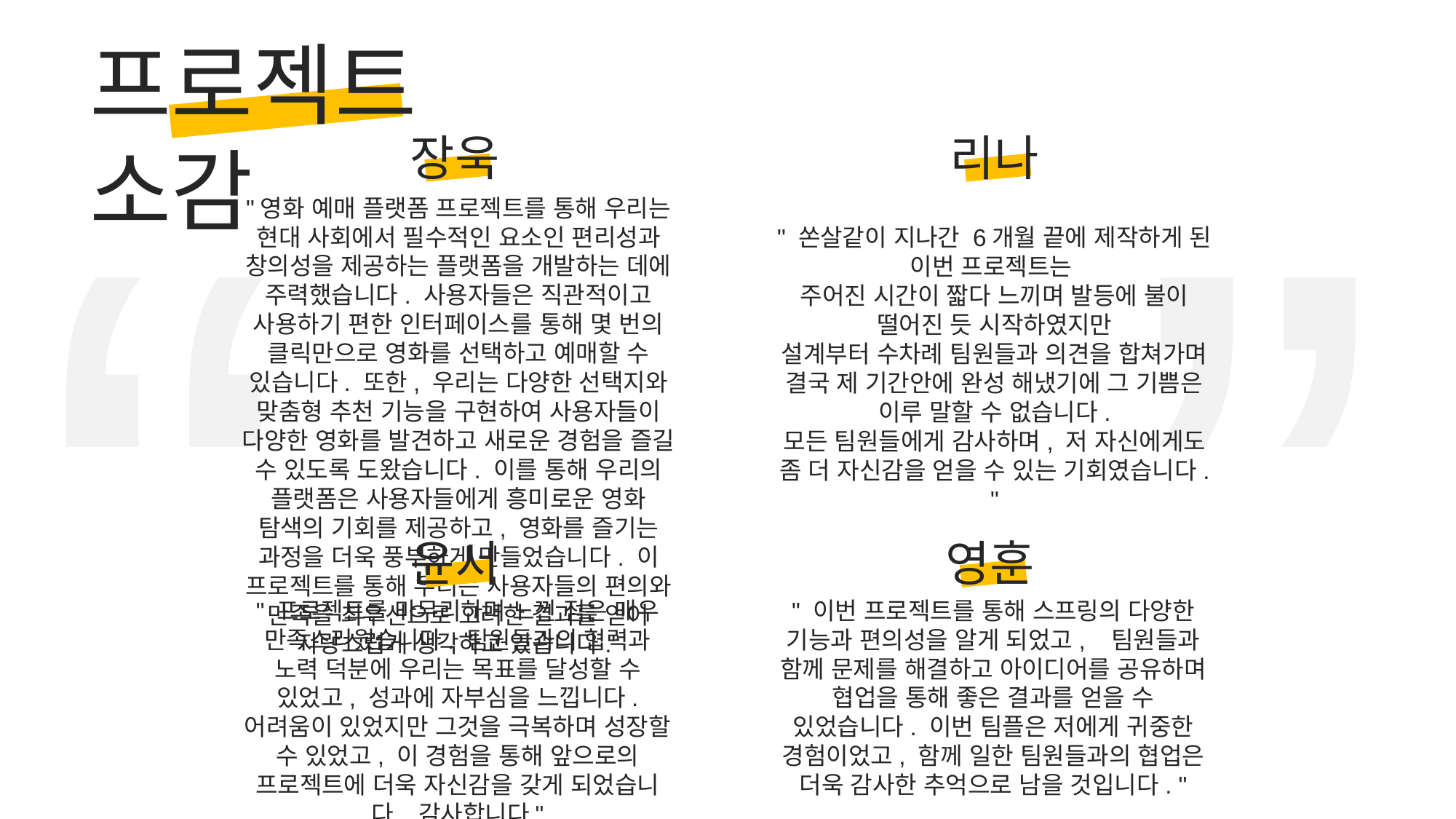

프로젝트 소감

“    ”
장욱

리나

"영화 예매 플랫폼 프로젝트를 통해 우리는 현대 사회에서 필수적인 요소인 편리성과 창의성을 제공하는 플랫폼을 개발하는 데에 주력했습니다. 사용자들은 직관적이고 사용하기 편한 인터페이스를 통해 몇 번의 클릭만으로 영화를 선택하고 예매할 수 있습니다. 또한, 우리는 다양한 선택지와 맞춤형 추천 기능을 구현하여 사용자들이 다양한 영화를 발견하고 새로운 경험을 즐길 수 있도록 도왔습니다. 이를 통해 우리의 플랫폼은 사용자들에게 흥미로운 영화 탐색의 기회를 제공하고, 영화를 즐기는 과정을 더욱 풍부하게 만들었습니다. 이 프로젝트를 통해 우리는 사용자들의 편의와 만족을 최우선으로 고려한 결과를 얻어 자랑스럽게 생각하고 있습니다."
" 쏜살같이 지나간 6개월 끝에 제작하게 된 이번 프로젝트는
주어진 시간이 짧다 느끼며 발등에 불이 떨어진 듯 시작하였지만
설계부터 수차례 팀원들과 의견을 합쳐가며 결국 제 기간안에 완성 해냈기에 그 기쁨은 이루 말할 수 없습니다.
모든 팀원들에게 감사하며, 저 자신에게도 좀 더 자신감을 얻을 수 있는 기회였습니다. "
윤서

영훈

" 프로젝트를 마무리하며 느낀 점은 매우 만족스러웠습니다. 팀원들과의 협력과 노력 덕분에 우리는 목표를 달성할 수 있었고, 성과에 자부심을 느낍니다. 어려움이 있었지만 그것을 극복하며 성장할 수 있었고, 이 경험을 통해 앞으로의 프로젝트에 더욱 자신감을 갖게 되었습니다. 감사합니다"
" 이번 프로젝트를 통해 스프링의 다양한 기능과 편의성을 알게 되었고,   팀원들과 함께 문제를 해결하고 아이디어를 공유하며 협업을 통해 좋은 결과를 얻을 수 있었습니다. 이번 팀플은 저에게 귀중한 경험이었고, 함께 일한 팀원들과의 협업은 더욱 감사한 추억으로 남을 것입니다. "